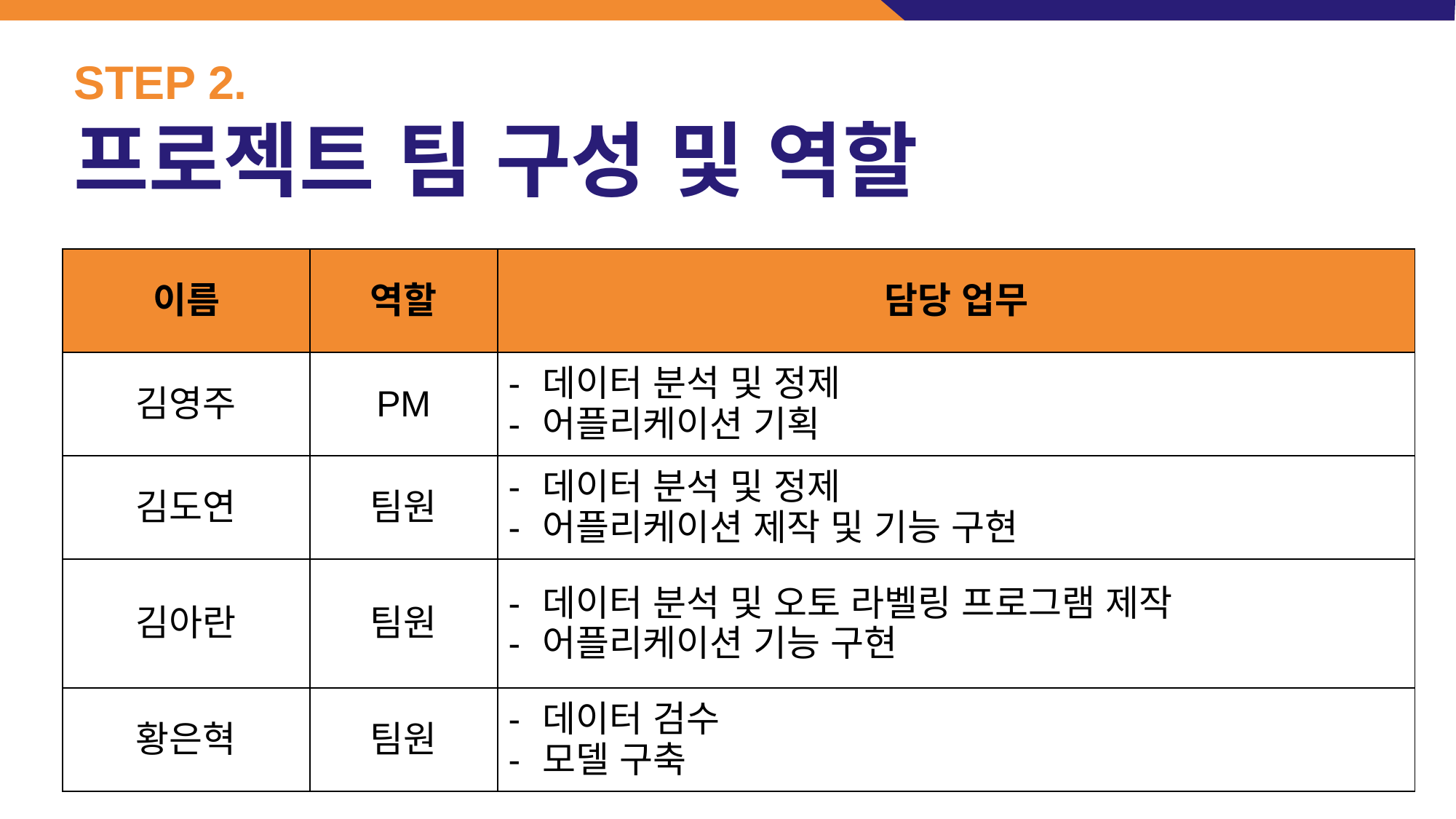

# STEP 2. 프로젝트 팀 구성 및 역할

| 이름 | 역할 | 담당 업무 |
| --- | --- | --- |
| 김영주 | PM | 데이터 분석 및 정제 어플리케이션 기획 |
| 김도연 | 팀원 | 데이터 분석 및 정제 어플리케이션 제작 및 기능 구현 |
| 김아란 | 팀원 | 데이터 분석 및 오토 라벨링 프로그램 제작 어플리케이션 기능 구현 |
| 황은혁 | 팀원 | 데이터 검수 모델 구축 |